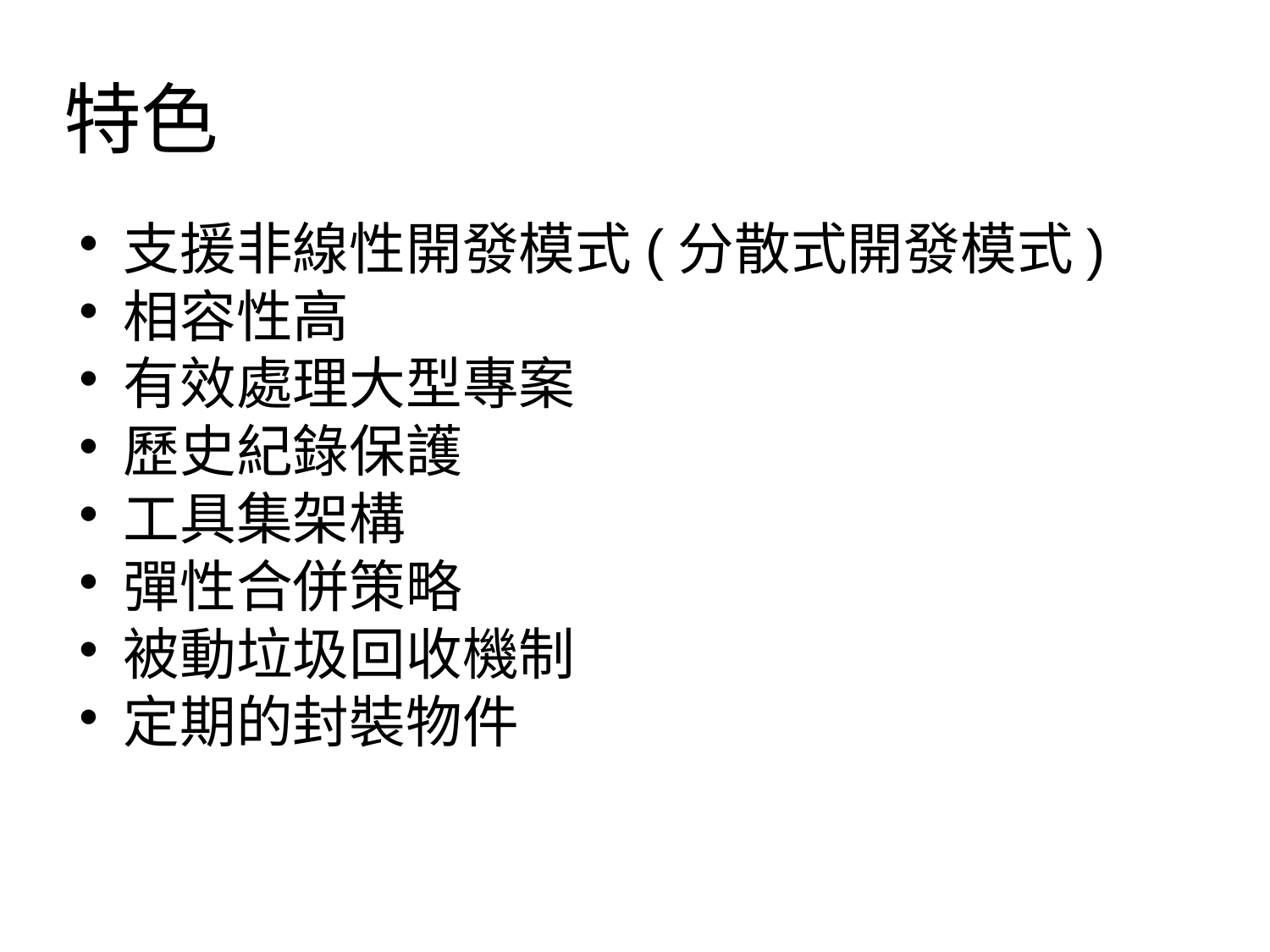

特色
支援非線性開發模式(分散式開發模式)
相容性高
有效處理大型專案
歷史紀錄保護
工具集架構
彈性合併策略
被動垃圾回收機制
定期的封裝物件